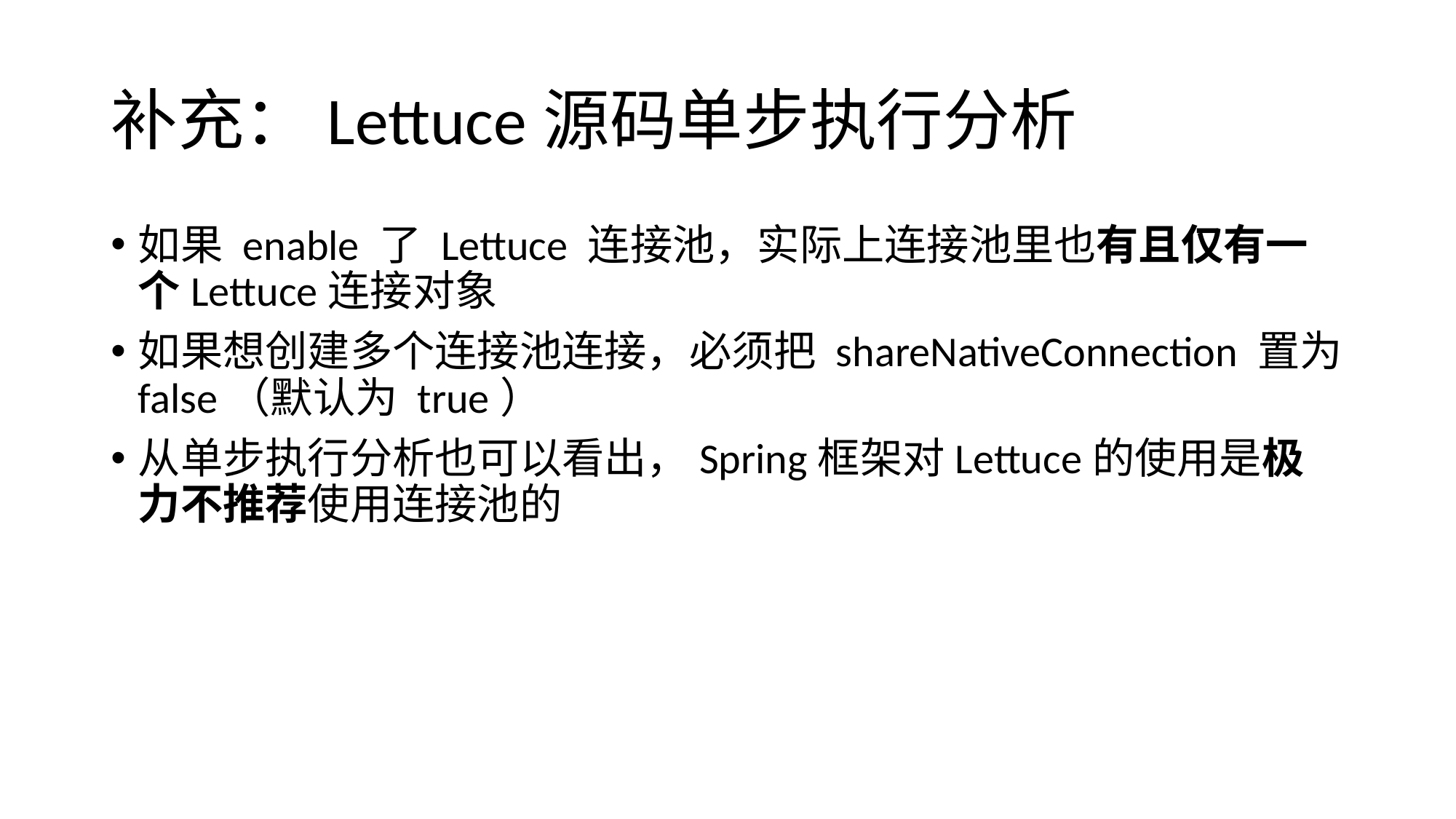

# 补充：Lettuce源码单步执行分析
如果 enable 了 Lettuce 连接池，实际上连接池里也有且仅有一个Lettuce连接对象
如果想创建多个连接池连接，必须把 shareNativeConnection 置为 false（默认为 true）
从单步执行分析也可以看出，Spring框架对Lettuce的使用是极力不推荐使用连接池的